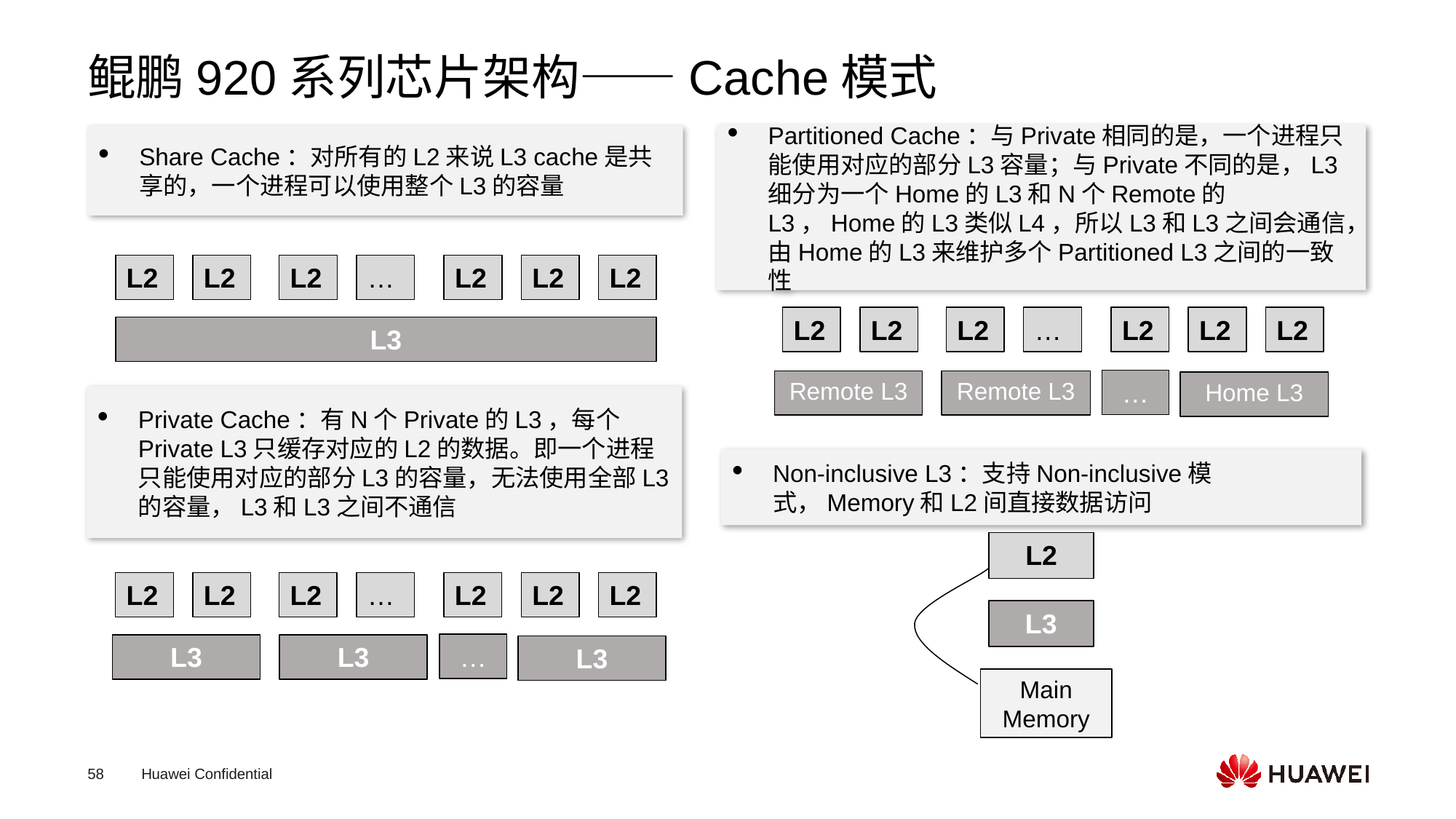

# 鲲鹏920系列芯片架构——Cache模式
Partitioned Cache：与Private相同的是，一个进程只能使用对应的部分L3容量；与Private不同的是，L3细分为一个Home的L3和N个Remote的L3，Home的L3类似L4，所以L3和L3之间会通信，由Home的L3来维护多个Partitioned L3之间的一致性
Share Cache：对所有的L2来说L3 cache是共享的，一个进程可以使用整个L3的容量
L2
L2
L2
L2
L2
…
L2
L2
L2
L2
L2
L2
…
L2
L3
…
Remote L3
Remote L3
Home L3
Private Cache：有N个Private的L3，每个Private L3只缓存对应的L2的数据。即一个进程只能使用对应的部分L3的容量，无法使用全部L3的容量，L3和L3之间不通信
Non-inclusive L3：支持Non-inclusive模式，Memory和L2间直接数据访问
L2

L2
L2
L2
L2
L2
…
L2
L3
…
L3
L3
L3
Main
Memory